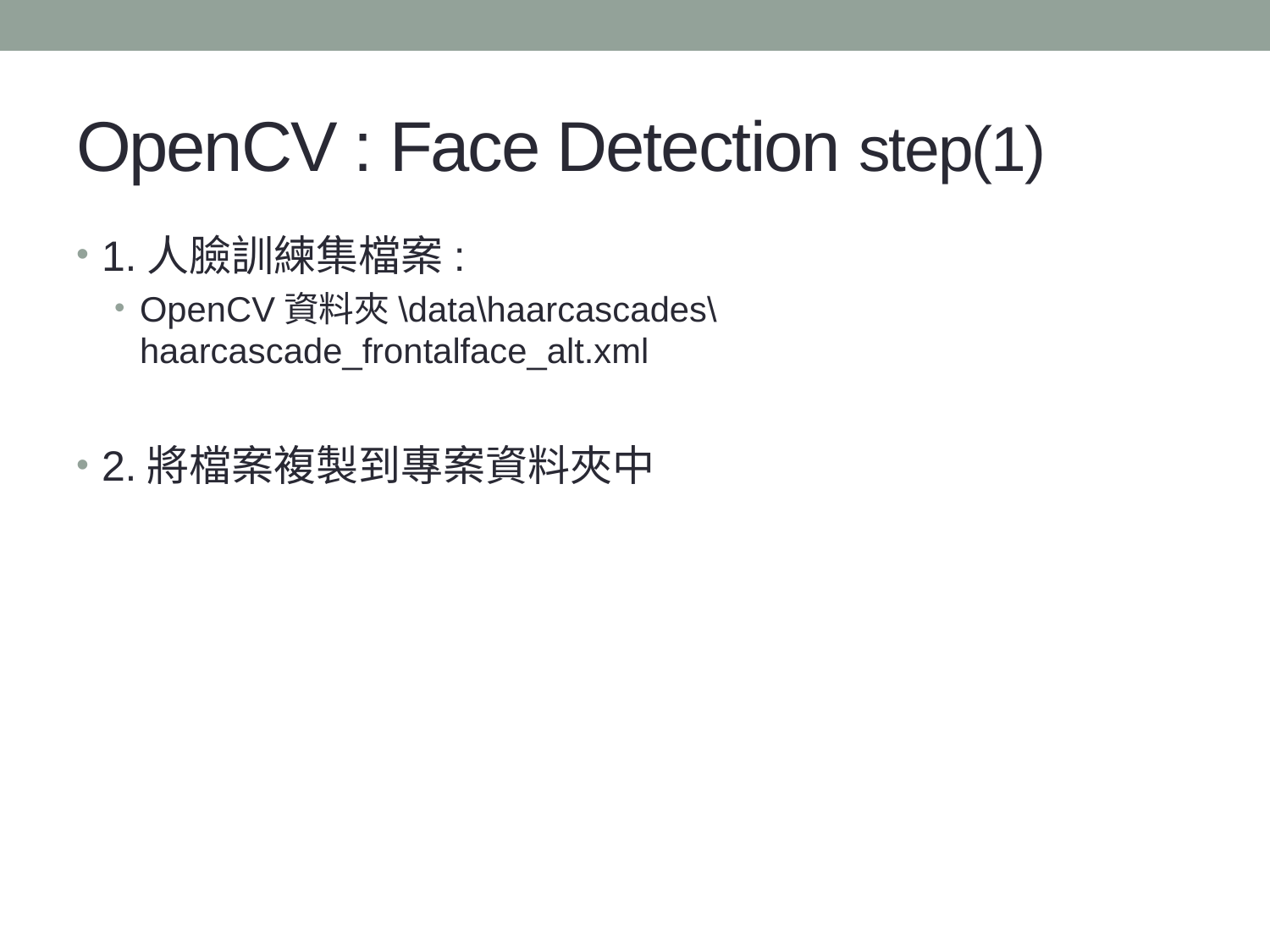

# OpenCV : Face Detection step(1)
1.人臉訓練集檔案:
OpenCV資料夾\data\haarcascades\haarcascade_frontalface_alt.xml

2.將檔案複製到專案資料夾中